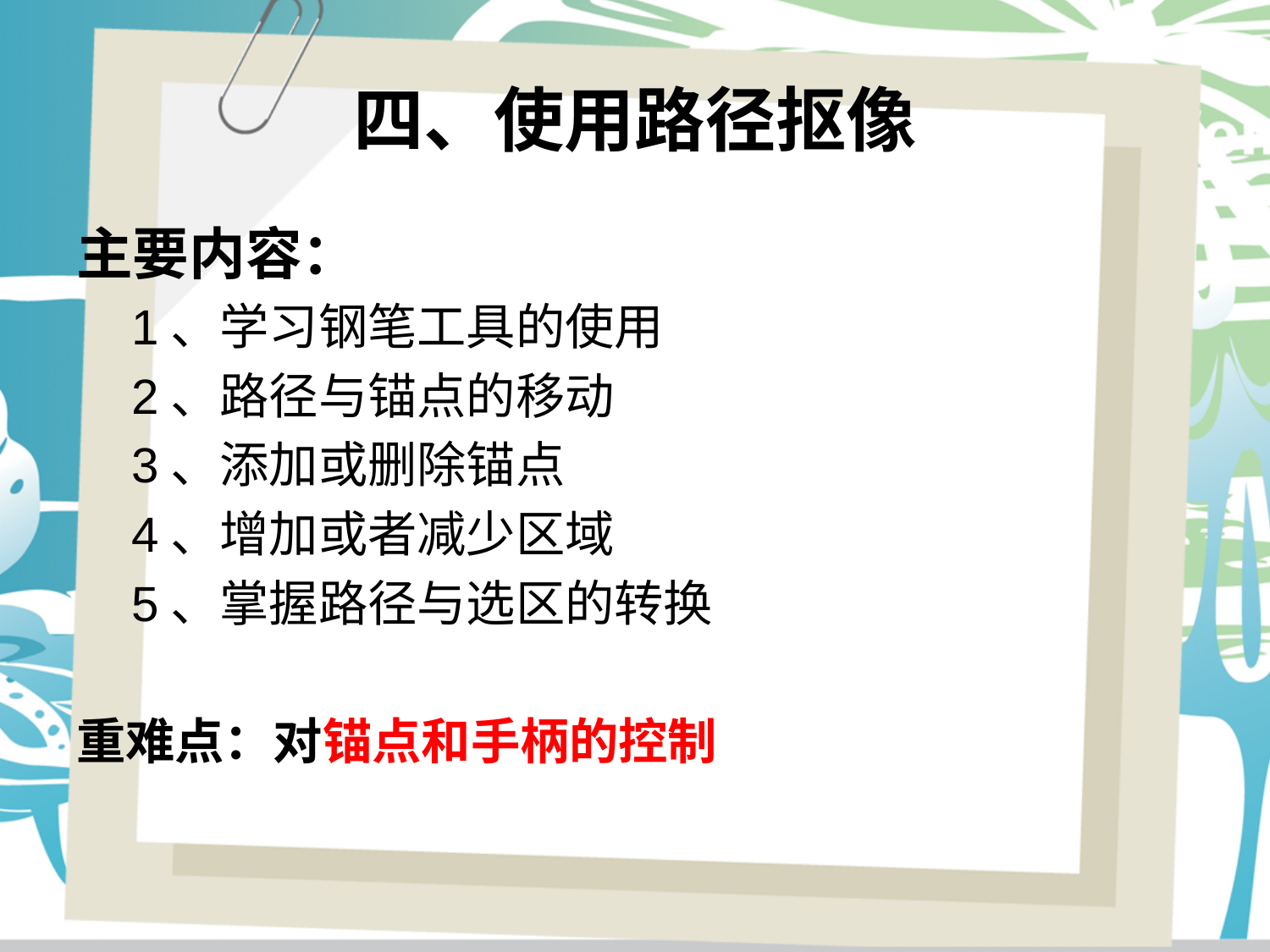

# 四、使用路径抠像
主要内容：
    1、学习钢笔工具的使用
    2、路径与锚点的移动
    3、添加或删除锚点
    4、增加或者减少区域
    5、掌握路径与选区的转换

重难点：对锚点和手柄的控制